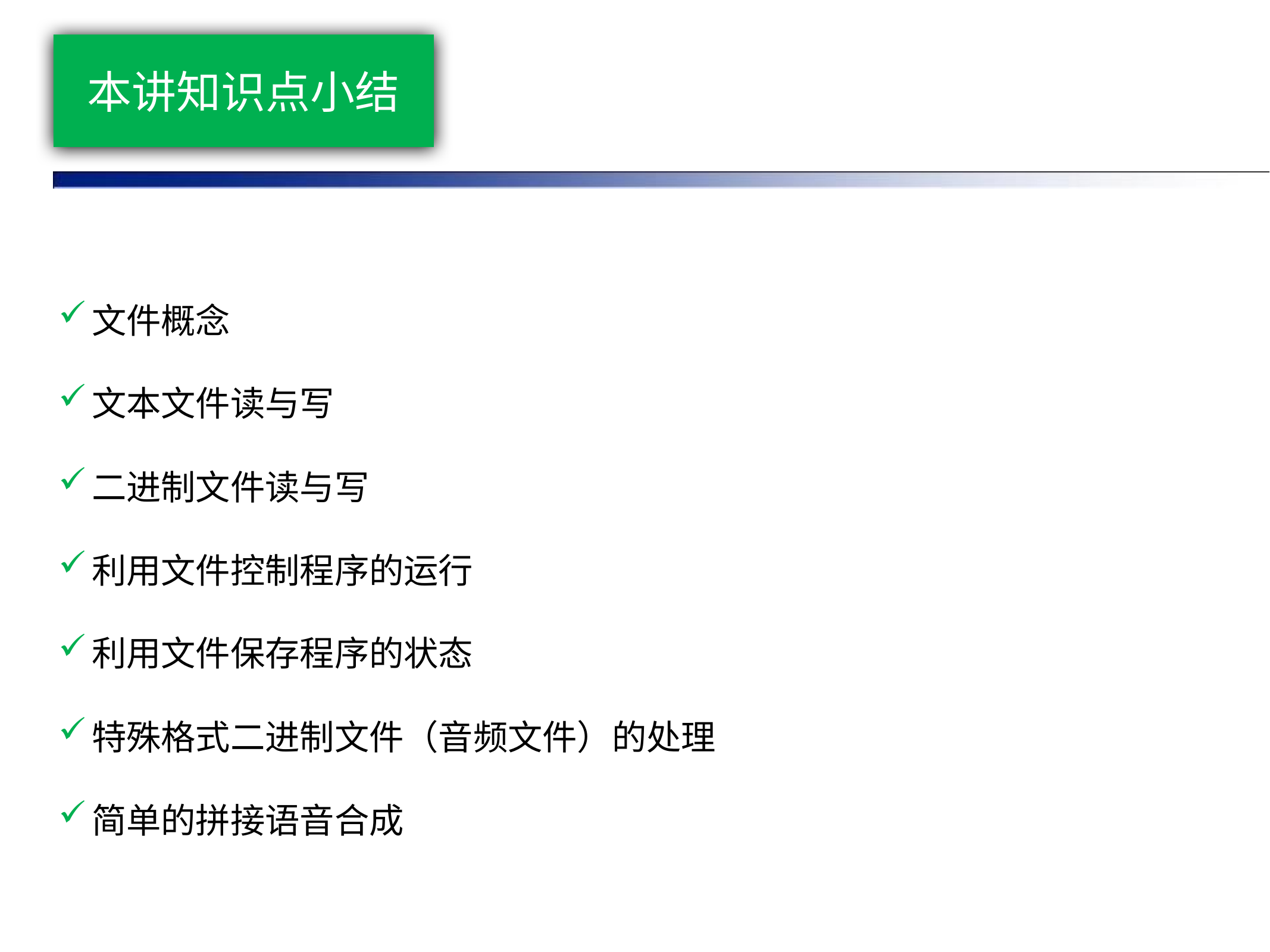

# 本讲知识点小结
文件概念
文本文件读与写
二进制文件读与写
利用文件控制程序的运行
利用文件保存程序的状态
特殊格式二进制文件（音频文件）的处理
简单的拼接语音合成